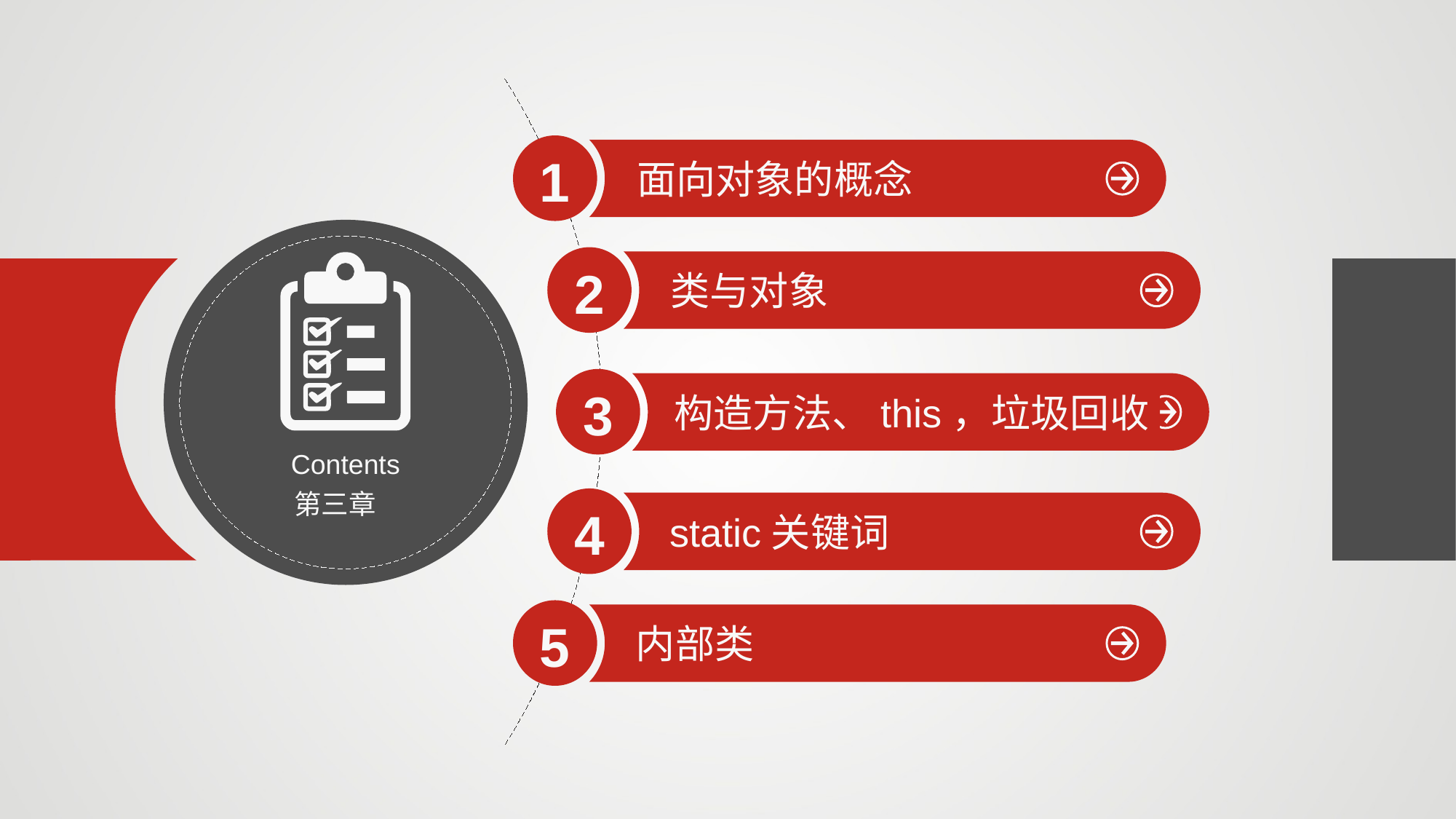

1
面向对象的概念

2

类与对象

3
构造方法、this，垃圾回收
Contents
第三章

4
static关键词

5
内部类